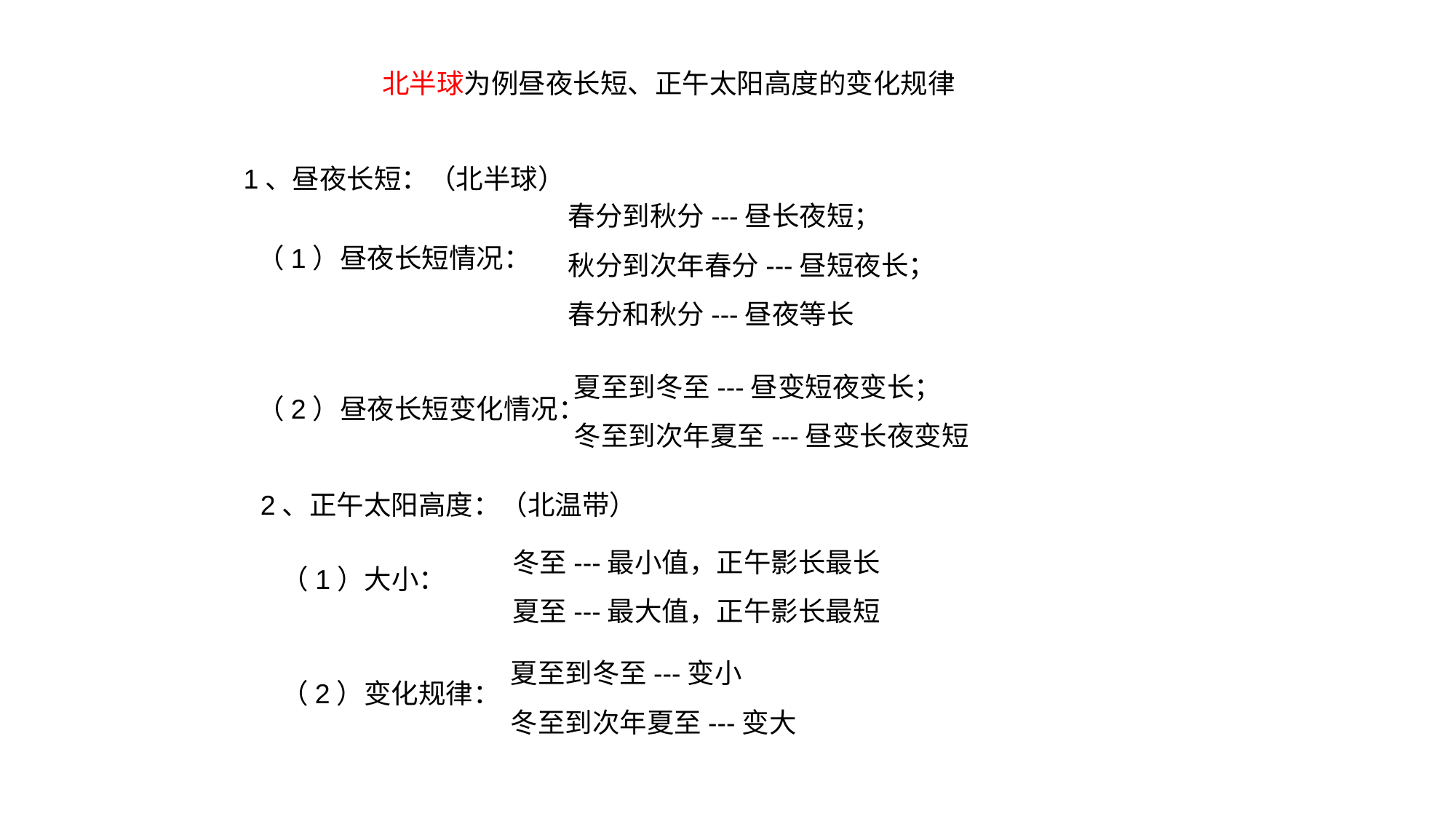

北半球为例昼夜长短、正午太阳高度的变化规律
1、昼夜长短：（北半球）
春分到秋分---昼长夜短；
秋分到次年春分---昼短夜长；
春分和秋分---昼夜等长
（1）昼夜长短情况：
夏至到冬至---昼变短夜变长；
冬至到次年夏至---昼变长夜变短
（2）昼夜长短变化情况：
2、正午太阳高度：（北温带）
冬至---最小值，正午影长最长
夏至---最大值，正午影长最短
（1）大小：
夏至到冬至---变小
冬至到次年夏至---变大
（2）变化规律：